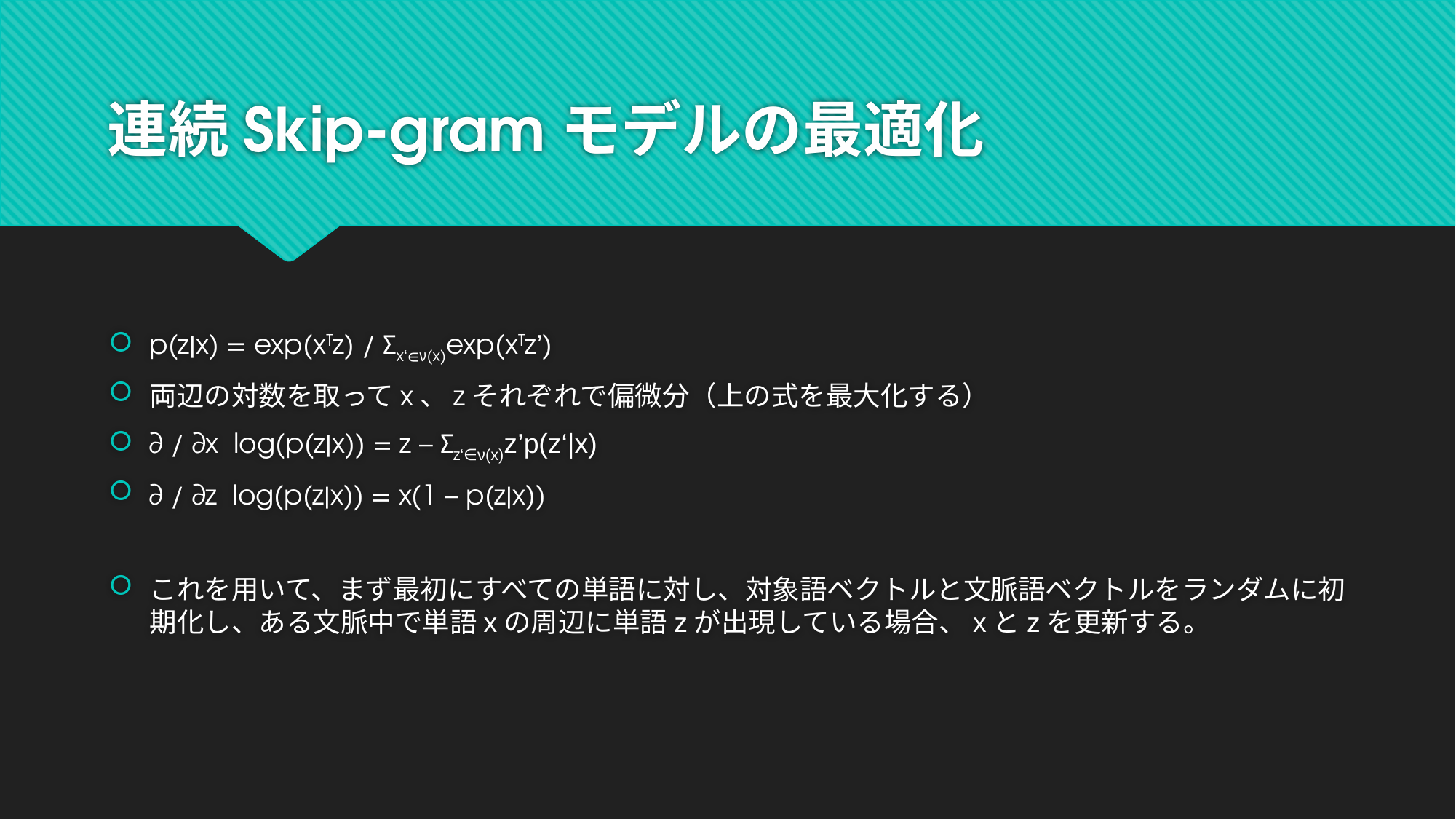

# 連続Skip-gramモデルの最適化
p(z|x) = exp(xTz) / Σx‘∈ν(x)exp(xTz’)
両辺の対数を取ってx、zそれぞれで偏微分（上の式を最大化する）
∂ / ∂x  log(p(z|x)) = z – Σz‘∈ν(x)z’p(z‘|x)
∂ / ∂z  log(p(z|x)) = x(1 – p(z|x))

これを用いて、まず最初にすべての単語に対し、対象語ベクトルと文脈語ベクトルをランダムに初期化し、ある文脈中で単語xの周辺に単語zが出現している場合、xとzを更新する。